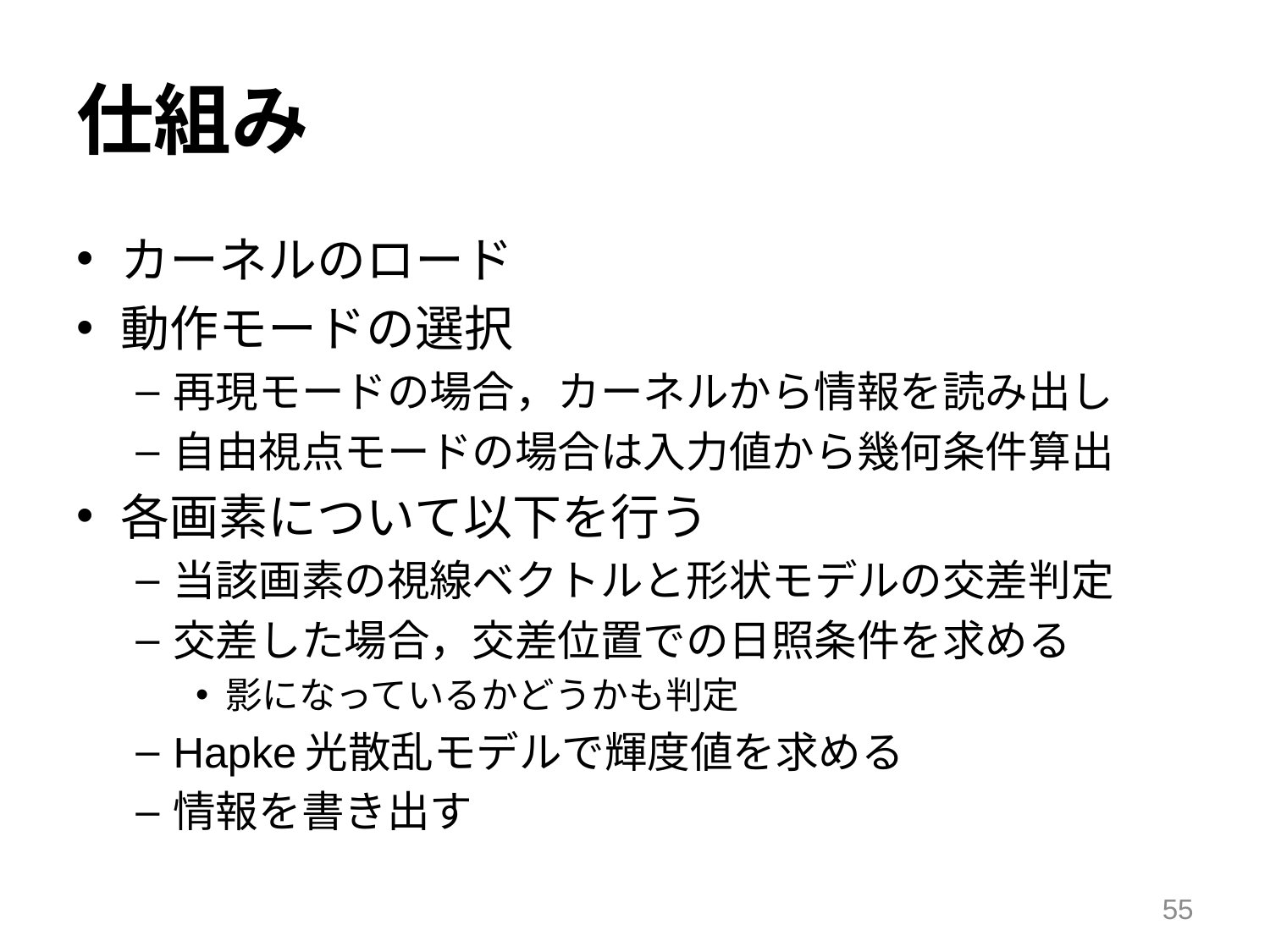

# 仕組み
カーネルのロード
動作モードの選択
再現モードの場合，カーネルから情報を読み出し
自由視点モードの場合は入力値から幾何条件算出
各画素について以下を行う
当該画素の視線ベクトルと形状モデルの交差判定
交差した場合，交差位置での日照条件を求める
影になっているかどうかも判定
Hapke光散乱モデルで輝度値を求める
情報を書き出す
55